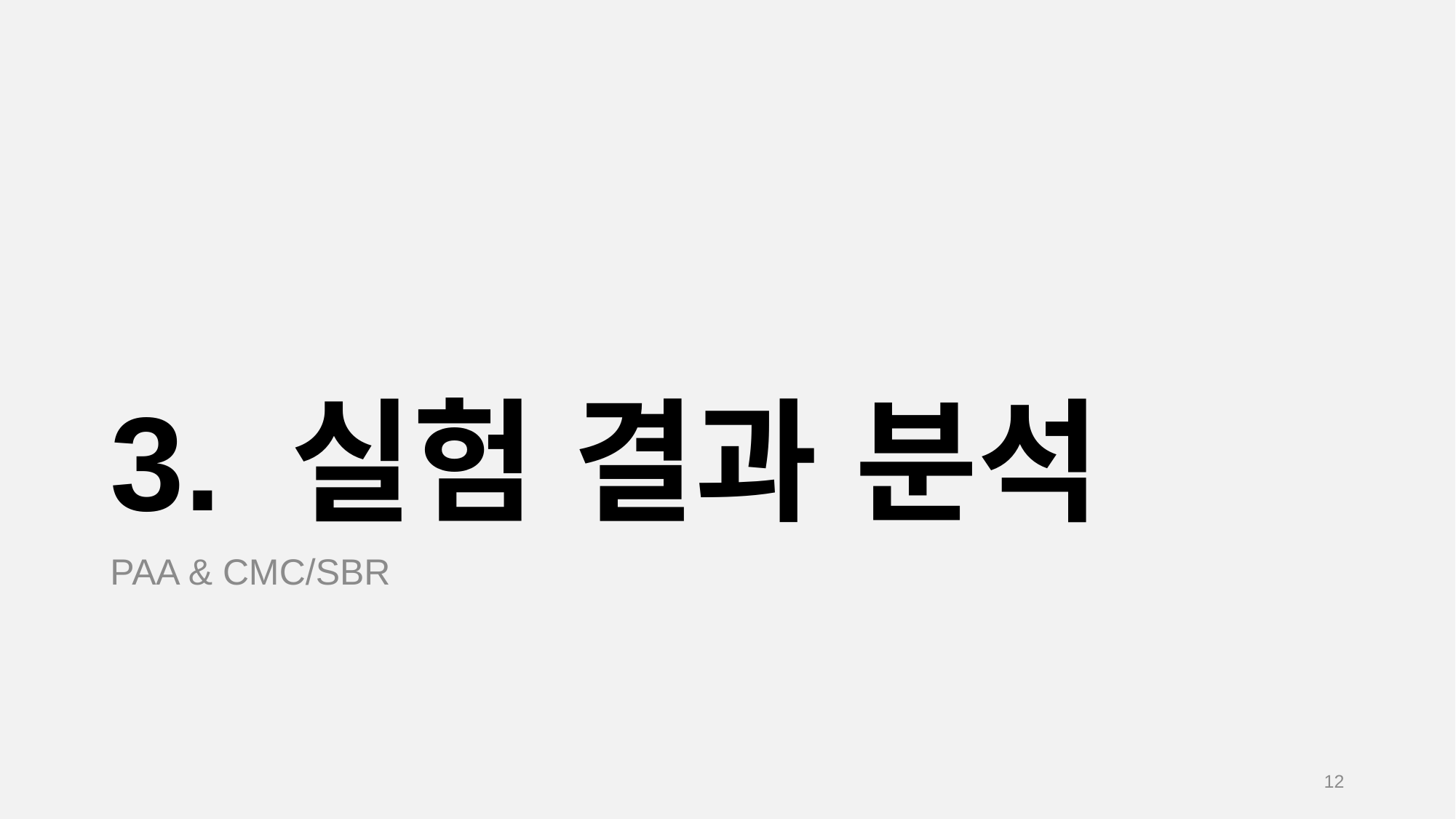

# 3. 실험 결과 분석
PAA & CMC/SBR

12